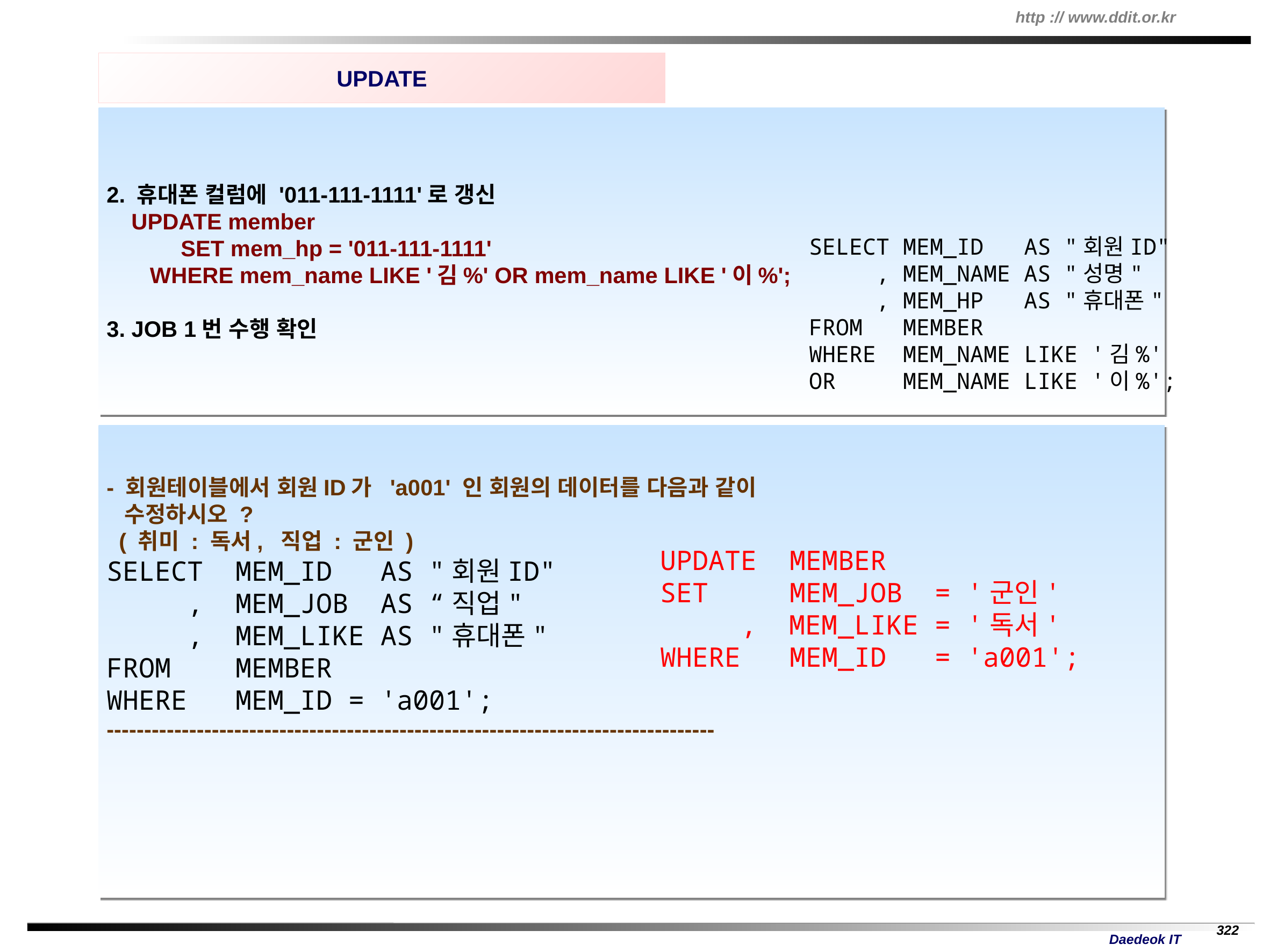

UPDATE
2. 휴대폰 컬럼에 '011-111-1111'로 갱신
    UPDATE member
            SET mem_hp = '011-111-1111'
       WHERE mem_name LIKE '김%' OR mem_name LIKE '이%';

3. JOB 1번 수행 확인
SELECT MEM_ID   AS "회원ID"
     , MEM_NAME AS "성명"
     , MEM_HP   AS "휴대폰"
FROM   MEMBER
WHERE  MEM_NAME LIKE '김%'
OR     MEM_NAME LIKE '이%';
- 회원테이블에서 회원ID가  'a001' 인 회원의 데이터를 다음과 같이
  수정하시오 ?
  ( 취미 : 독서,  직업 : 군인 )
SELECT  MEM_ID   AS "회원ID"
     ,  MEM_JOB  AS “직업"
     ,  MEM_LIKE AS "휴대폰"
FROM    MEMBER
WHERE   MEM_ID = 'a001';
---------------------------------------------------------------------------------

UPDATE  MEMBER
SET     MEM_JOB  = '군인'
     ,  MEM_LIKE = '독서'
WHERE   MEM_ID   = 'a001';